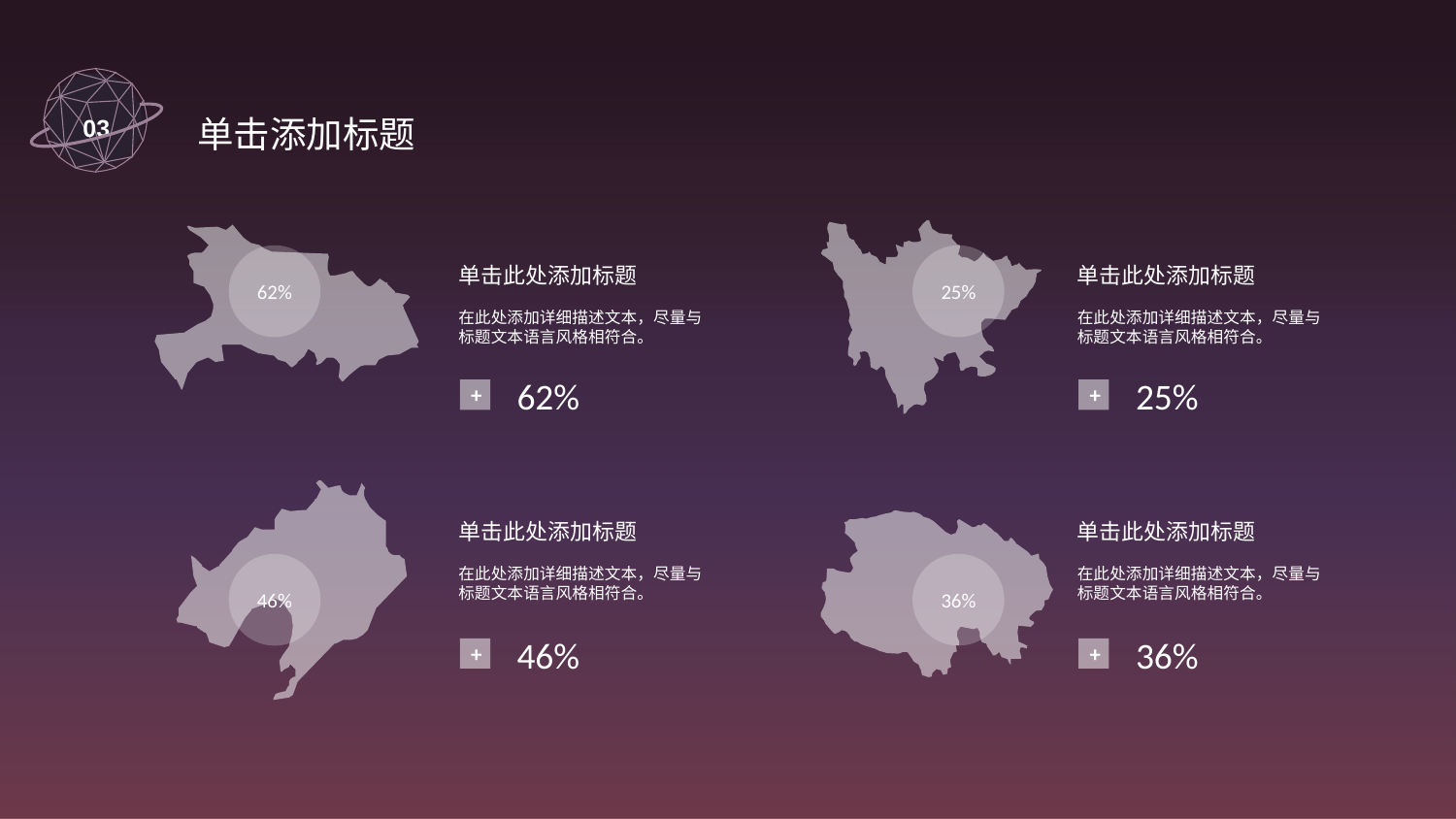

03

 单击添加标题

62%
25%
单击此处添加标题
在此处添加详细描述文本，尽量与标题文本语言风格相符合。
单击此处添加标题
在此处添加详细描述文本，尽量与标题文本语言风格相符合。
62%
25%
+
+

单击此处添加标题
在此处添加详细描述文本，尽量与标题文本语言风格相符合。
单击此处添加标题
在此处添加详细描述文本，尽量与标题文本语言风格相符合。

46%
36%
46%
36%
+
+